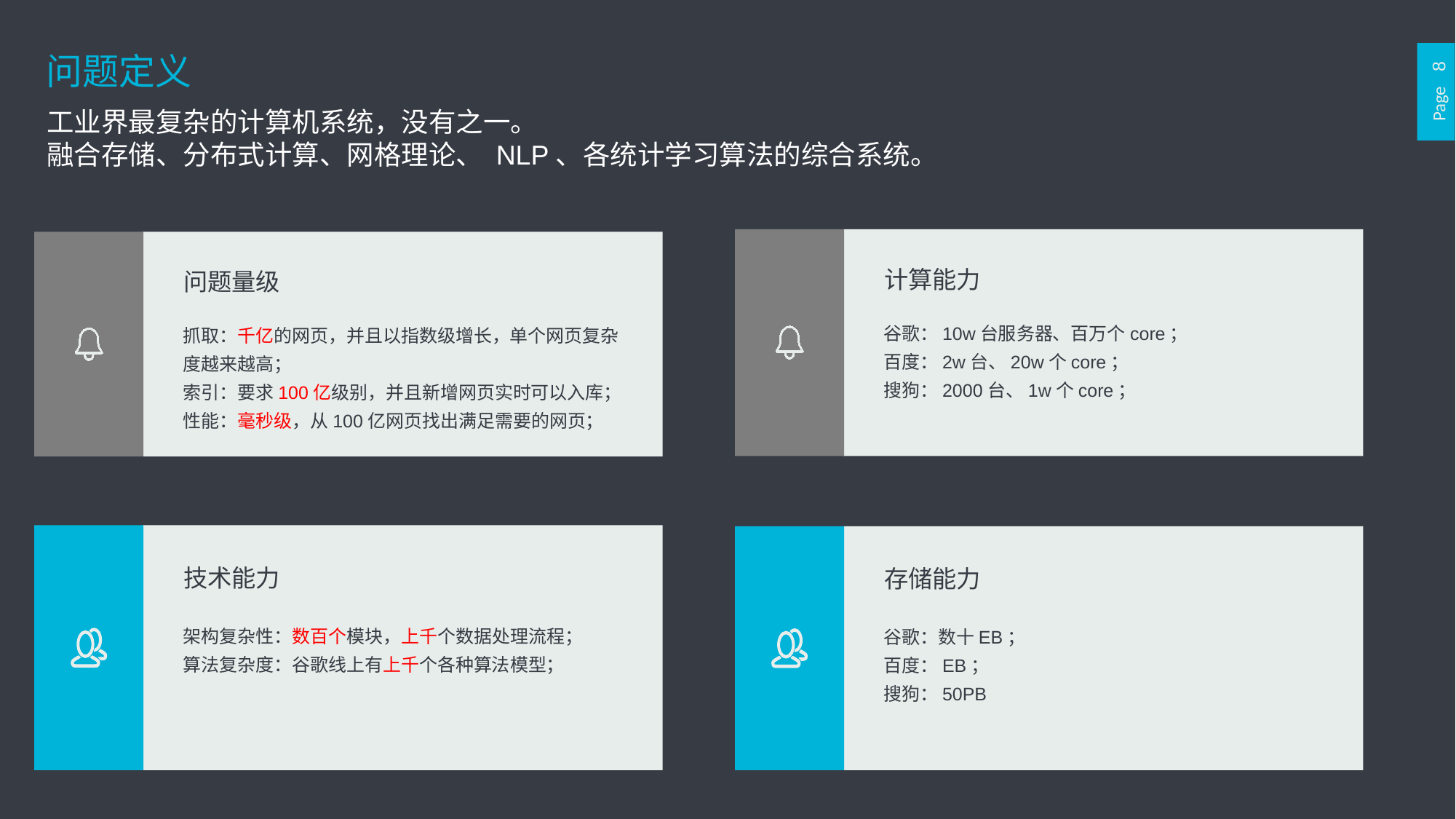

问题定义

Page   8
工业界最复杂的计算机系统，没有之一。
融合存储、分布式计算、网格理论、 NLP、各统计学习算法的综合系统。

计算能力
谷歌：10w台服务器、百万个core；
百度：2w台、20w个core；
搜狗：2000台、1w个core；

问题量级
抓取：千亿的网页，并且以指数级增长，单个网页复杂度越来越高；
索引：要求100亿级别，并且新增网页实时可以入库；
性能：毫秒级，从100亿网页找出满足需要的网页；

技术能力
架构复杂性：数百个模块，上千个数据处理流程；
算法复杂度：谷歌线上有上千个各种算法模型；

存储能力
谷歌：数十EB；
百度：EB；
搜狗：50PB